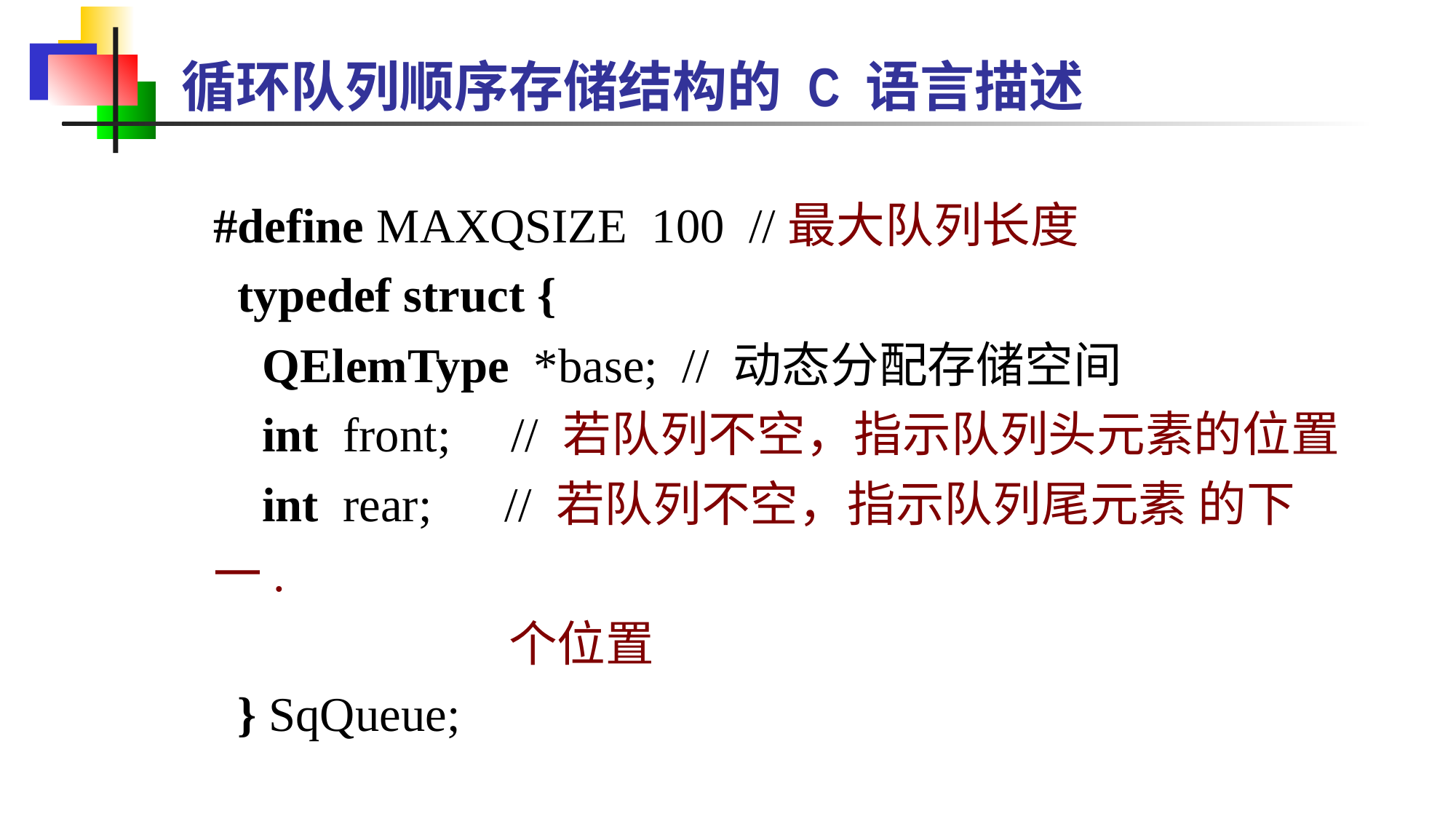

循环队列顺序存储结构的 C 语言描述
#define MAXQSIZE  100  //最大队列长度
  typedef struct {
    QElemType  *base;  // 动态分配存储空间
    int  front;     // 若队列不空，指示队列头元素的位置
    int  rear;      // 若队列不空，指示队列尾元素 的下一.
                          个位置
  } SqQueue;